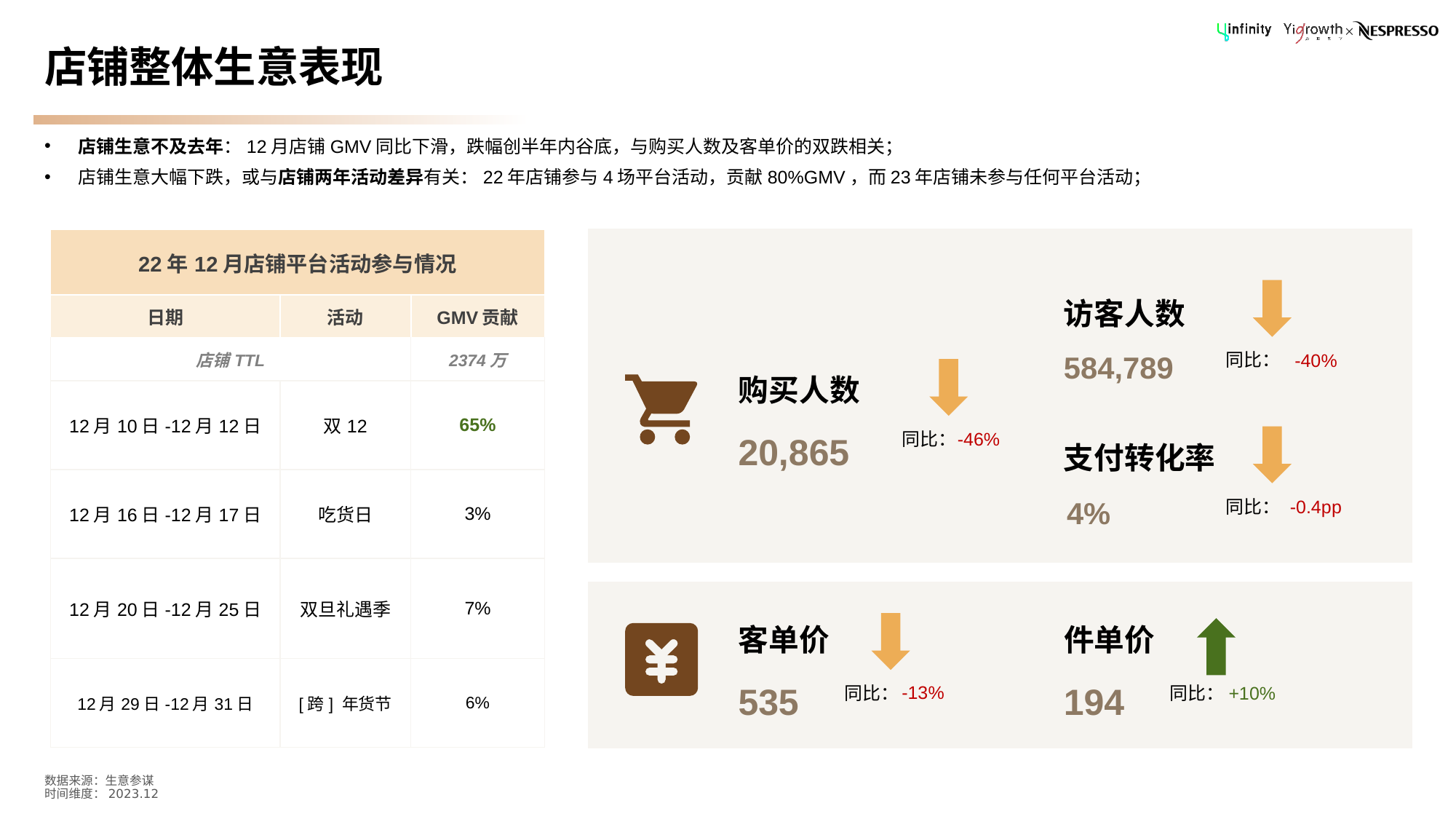

# 店铺整体生意表现
店铺生意不及去年：12月店铺GMV同比下滑，跌幅创半年内谷底，与购买人数及客单价的双跌相关；
店铺生意大幅下跌，或与店铺两年活动差异有关：22年店铺参与4场平台活动，贡献80%GMV，而23年店铺未参与任何平台活动；
| 22年12月店铺平台活动参与情况 |  |  |
| --- | --- | --- |
| 日期 | 活动 | GMV贡献 |
| 店铺TTL |  | 2374万 |
| 12月10日-12月12日 | 双12 | 65% |
| 12月16日-12月17日 | 吃货日 | 3% |
| 12月20日-12月25日 | 双旦礼遇季 | 7% |
| 12月29日-12月31日 | [跨] 年货节 | 6% |

访客人数

584,789
同比：
-40%
购买人数

20,865
支付转化率
同比：
-46%

4%
-0.4pp
同比：

客单价
件单价

535
194
-13%
同比：
同比：
+10%
数据来源：生意参谋
时间维度：2023.12